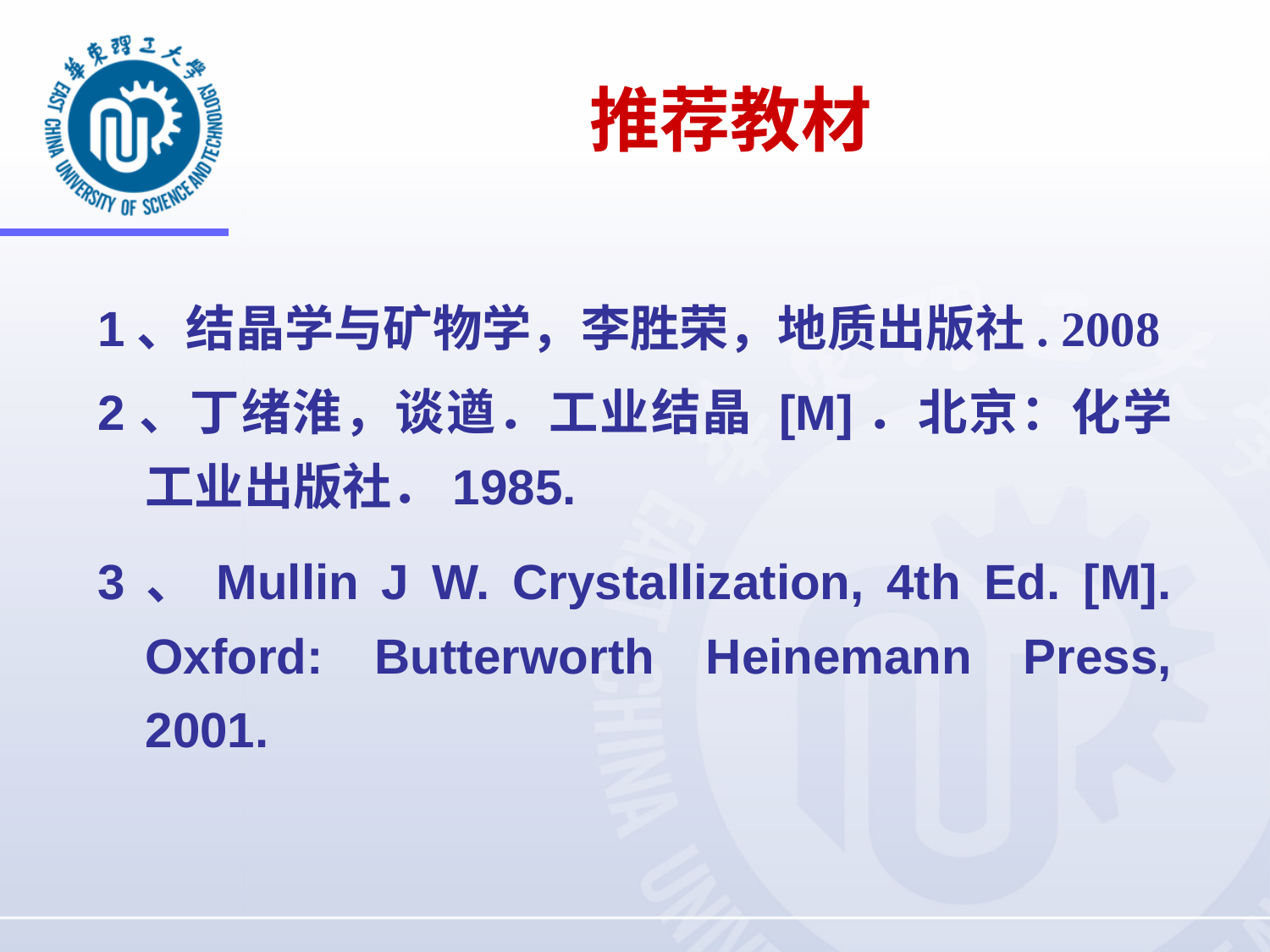

# 推荐教材
1、结晶学与矿物学，李胜荣，地质出版社. 2008
2、丁绪淮，谈遒．工业结晶 [M]．北京：化学工业出版社．1985.
3、Mullin J W. Crystallization, 4th Ed. [M]. Oxford: Butterworth Heinemann Press, 2001.